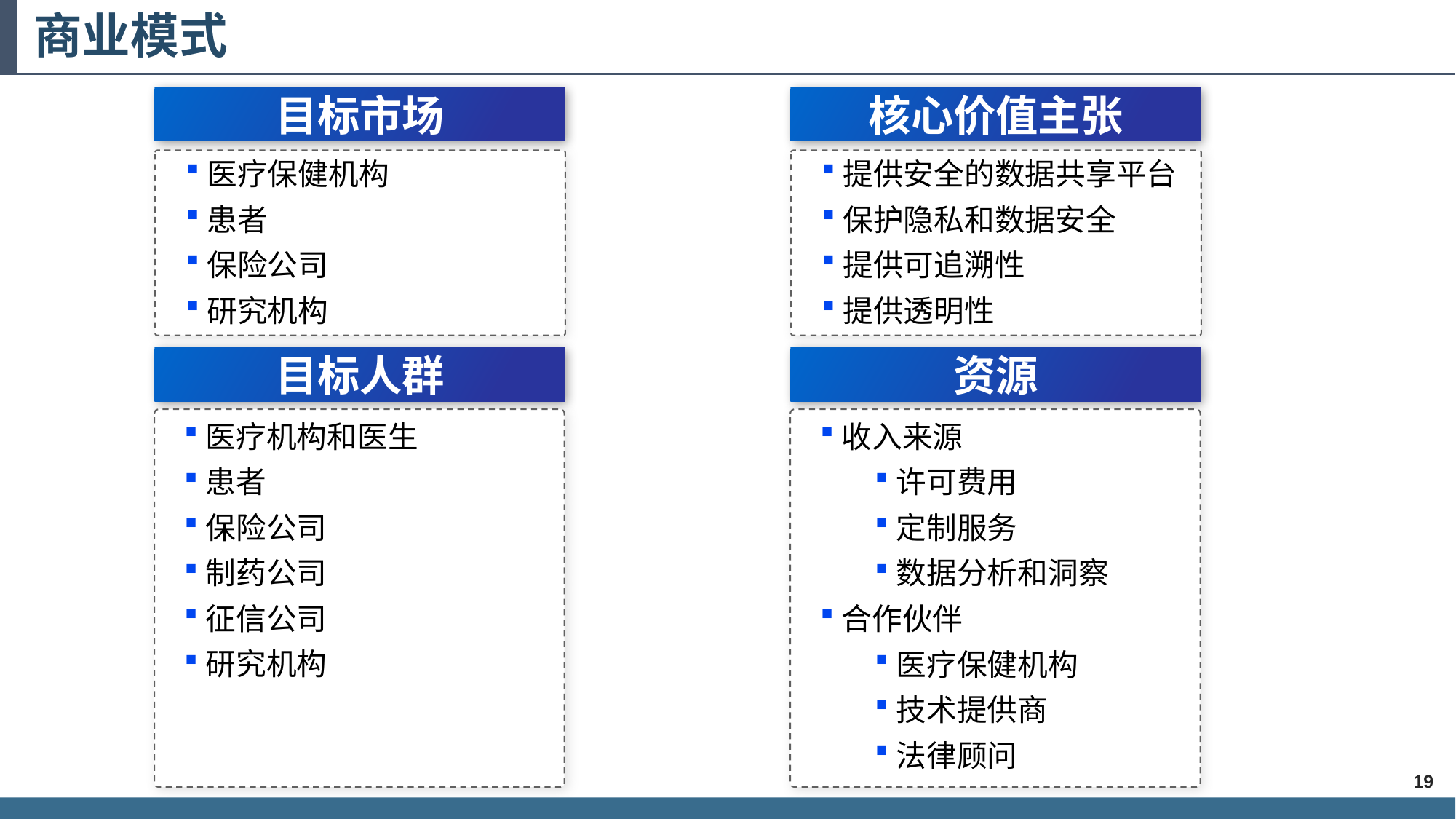

# 商业模式
核心价值主张
目标市场

医疗保健机构
患者
保险公司
研究机构
提供安全的数据共享平台
保护隐私和数据安全
提供可追溯性
提供透明性
资源
目标人群

医疗机构和医生
患者
保险公司
制药公司
征信公司
研究机构
收入来源
许可费用
定制服务
数据分析和洞察
合作伙伴
医疗保健机构
技术提供商
法律顾问